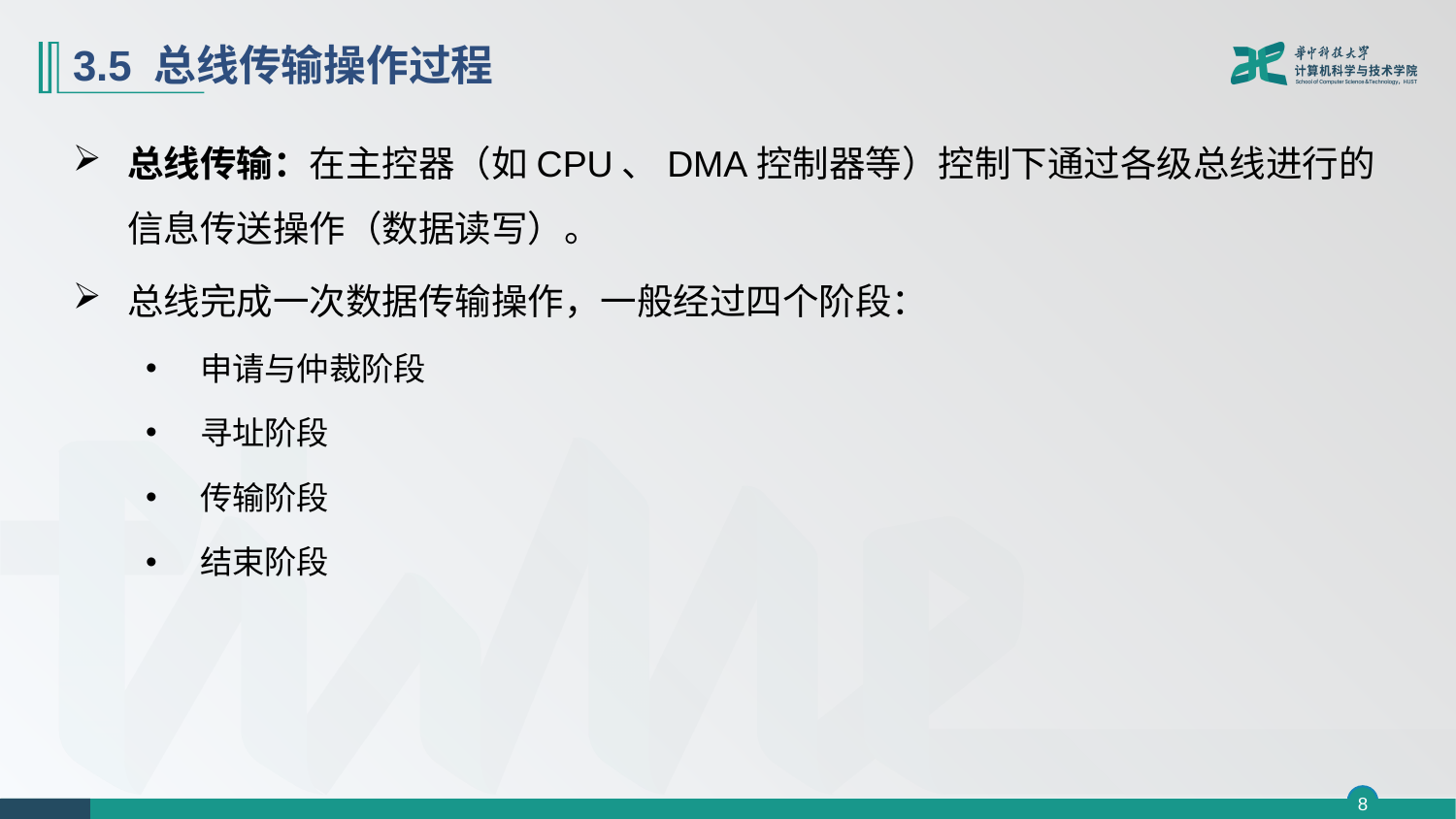

# 3.5 总线传输操作过程
总线传输：在主控器（如CPU、DMA控制器等）控制下通过各级总线进行的信息传送操作（数据读写）。
总线完成一次数据传输操作，一般经过四个阶段：
申请与仲裁阶段
寻址阶段
传输阶段
结束阶段